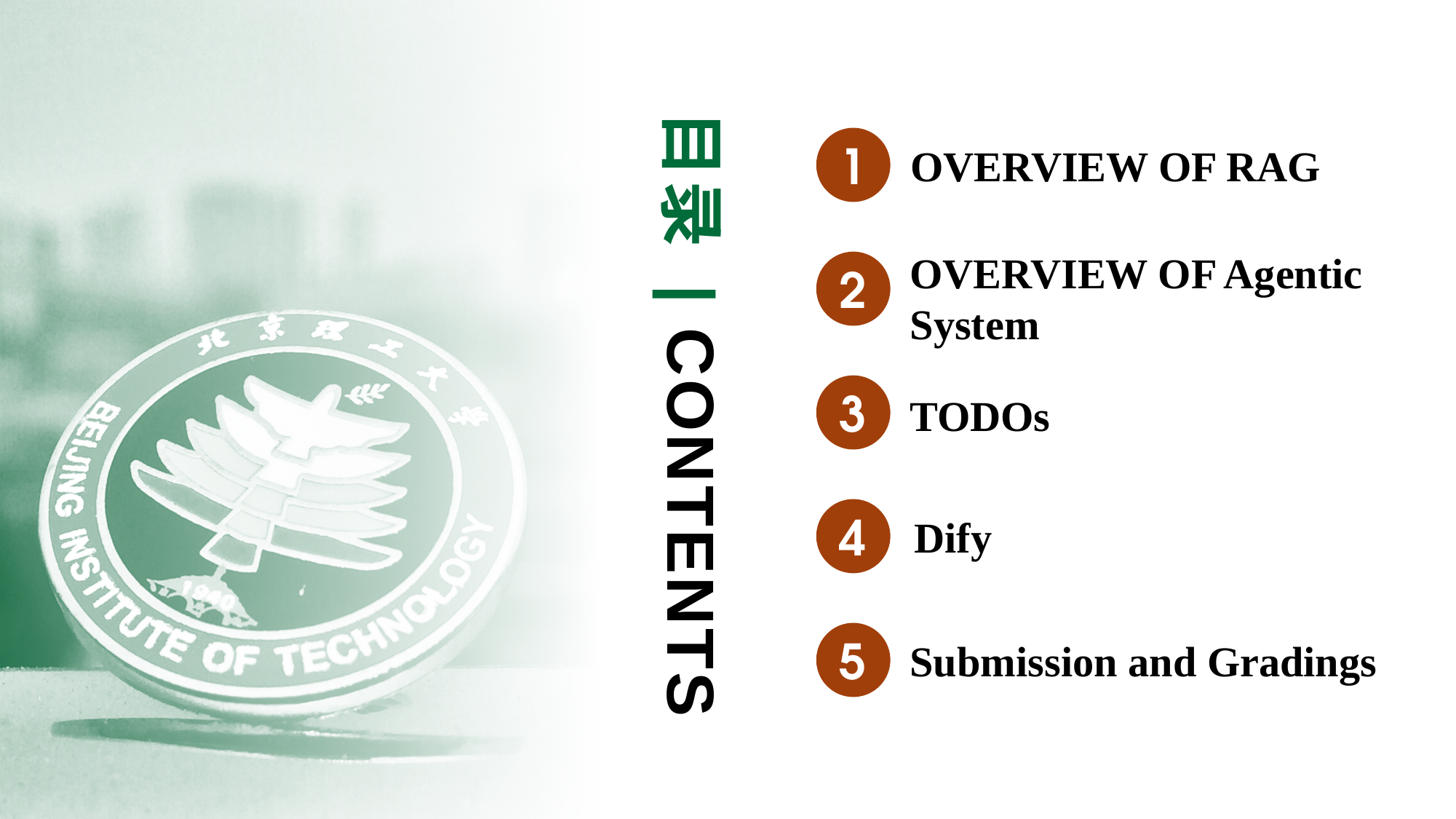

目录 | CONTENTS
1
OVERVIEW OF RAG
OVERVIEW OF Agentic System
2
3
TODOs
4
Dify
5
Submission and Gradings